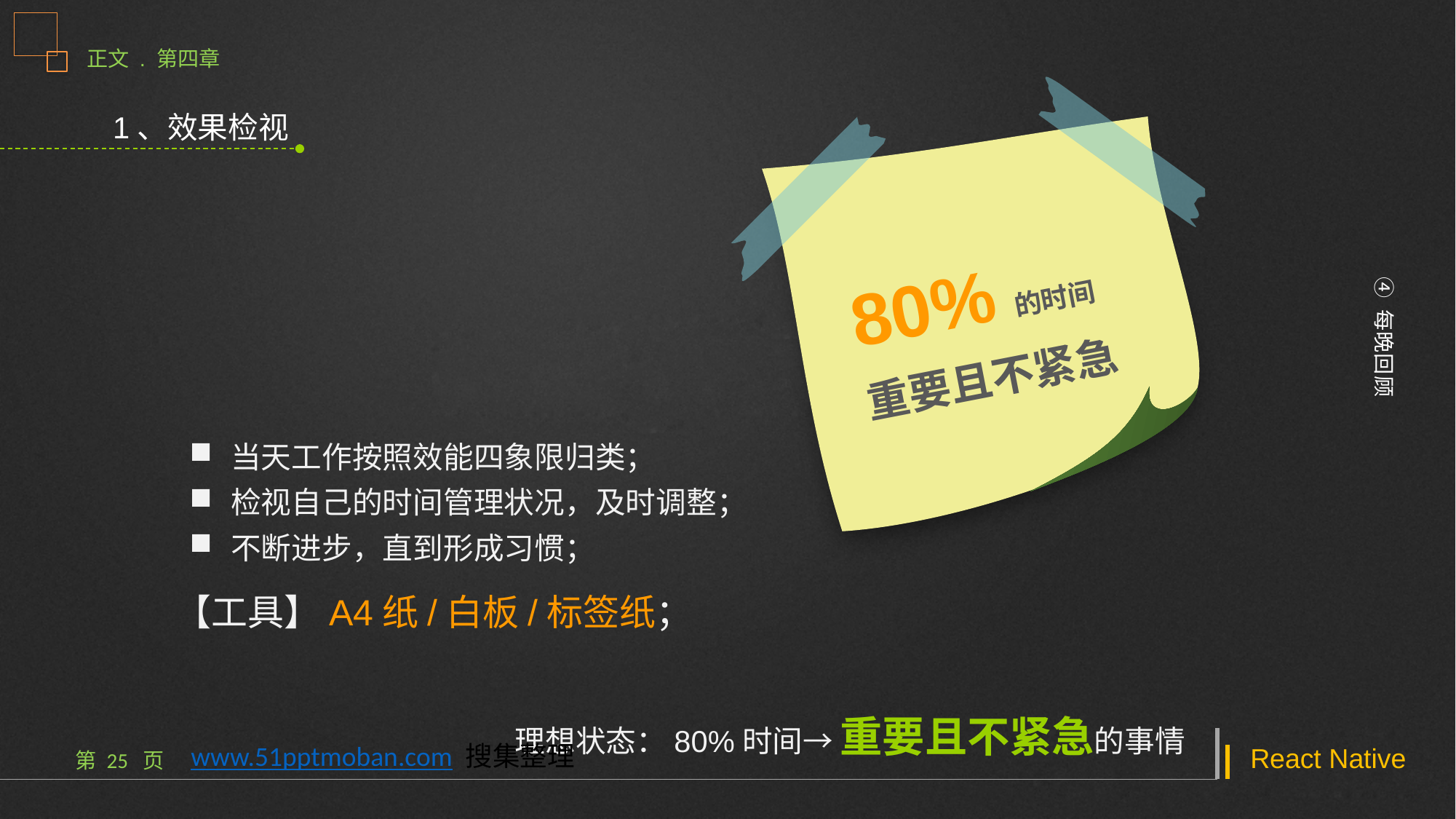

1、效果检视

80%的时间
重要且不紧急
④ 每晚回顾
当天工作按照效能四象限归类；
检视自己的时间管理状况，及时调整；
不断进步，直到形成习惯；
【工具】A4纸/白板/标签纸；
理想状态：80%时间→ 重要且不紧急的事情
www.51pptmoban.com 搜集整理